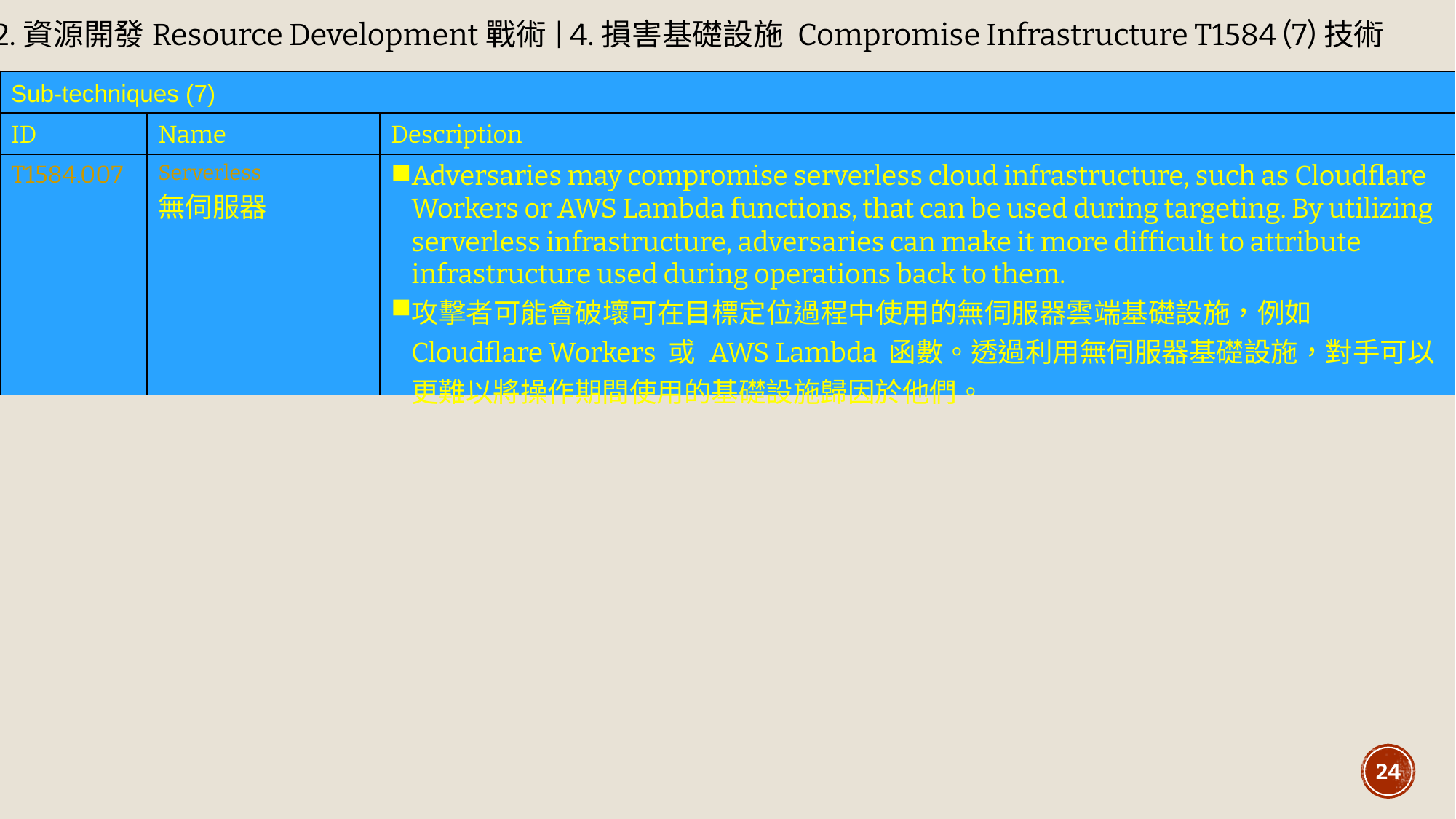

2.資源開發Resource Development戰術| 4.損害基礎設施 Compromise Infrastructure T1584 (7)技術
| Sub-techniques (7) |  |  |
| --- | --- | --- |
| ID | Name | Description |
| T1584.007 | Serverless 無伺服器 | Adversaries may compromise serverless cloud infrastructure, such as Cloudflare Workers or AWS Lambda functions, that can be used during targeting. By utilizing serverless infrastructure, adversaries can make it more difficult to attribute infrastructure used during operations back to them. 攻擊者可能會破壞可在目標定位過程中使用的無伺服器雲端基礎設施，例如 Cloudflare Workers 或 AWS Lambda 函數。透過利用無伺服器基礎設施，對手可以更難以將操作期間使用的基礎設施歸因於他們。 |

24